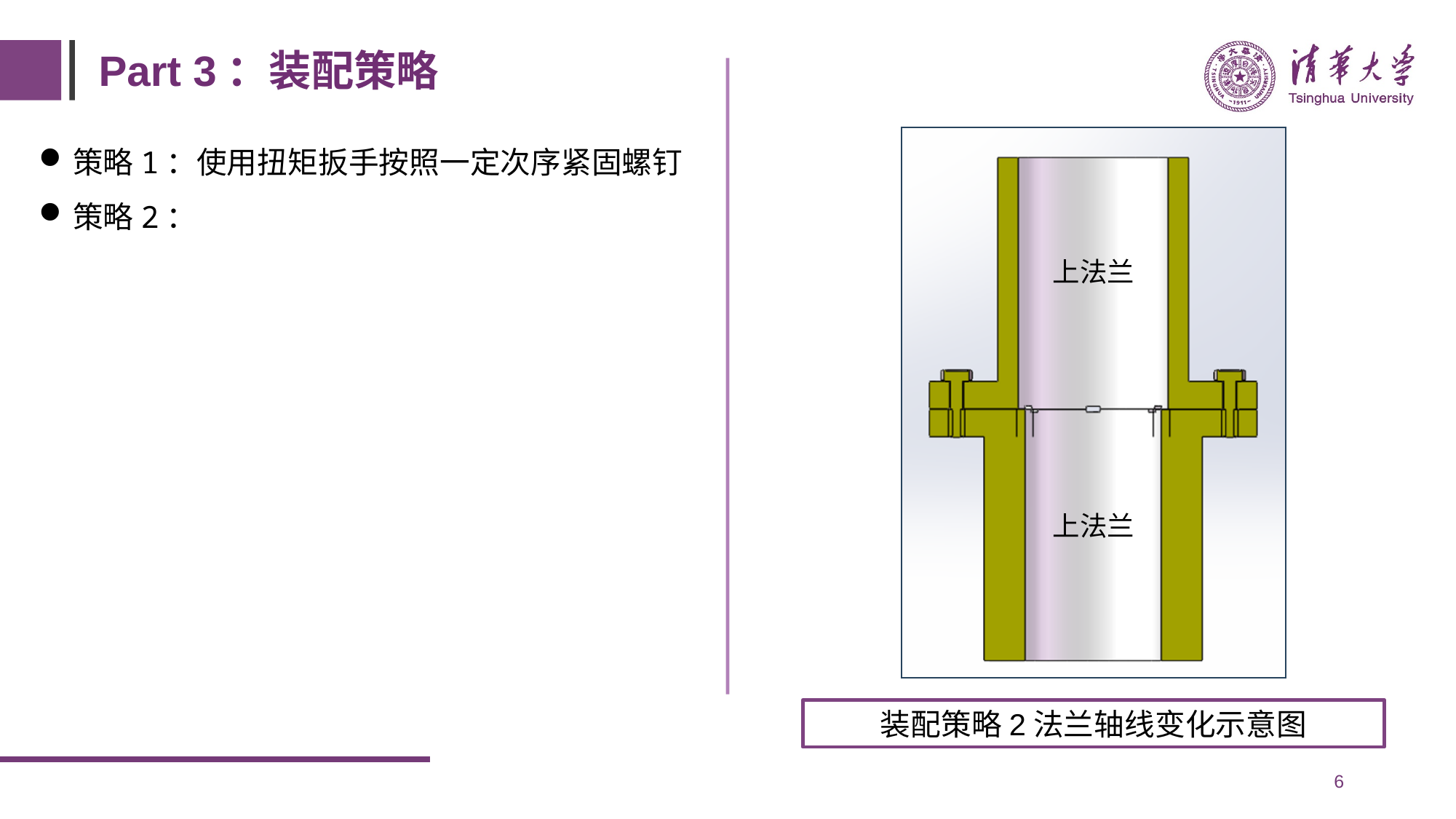

# Part 3：装配策略
策略1：使用扭矩扳手按照一定次序紧固螺钉
策略2：

上法兰
上法兰
上法兰
下法兰
装配策略2法兰轴线变化示意图